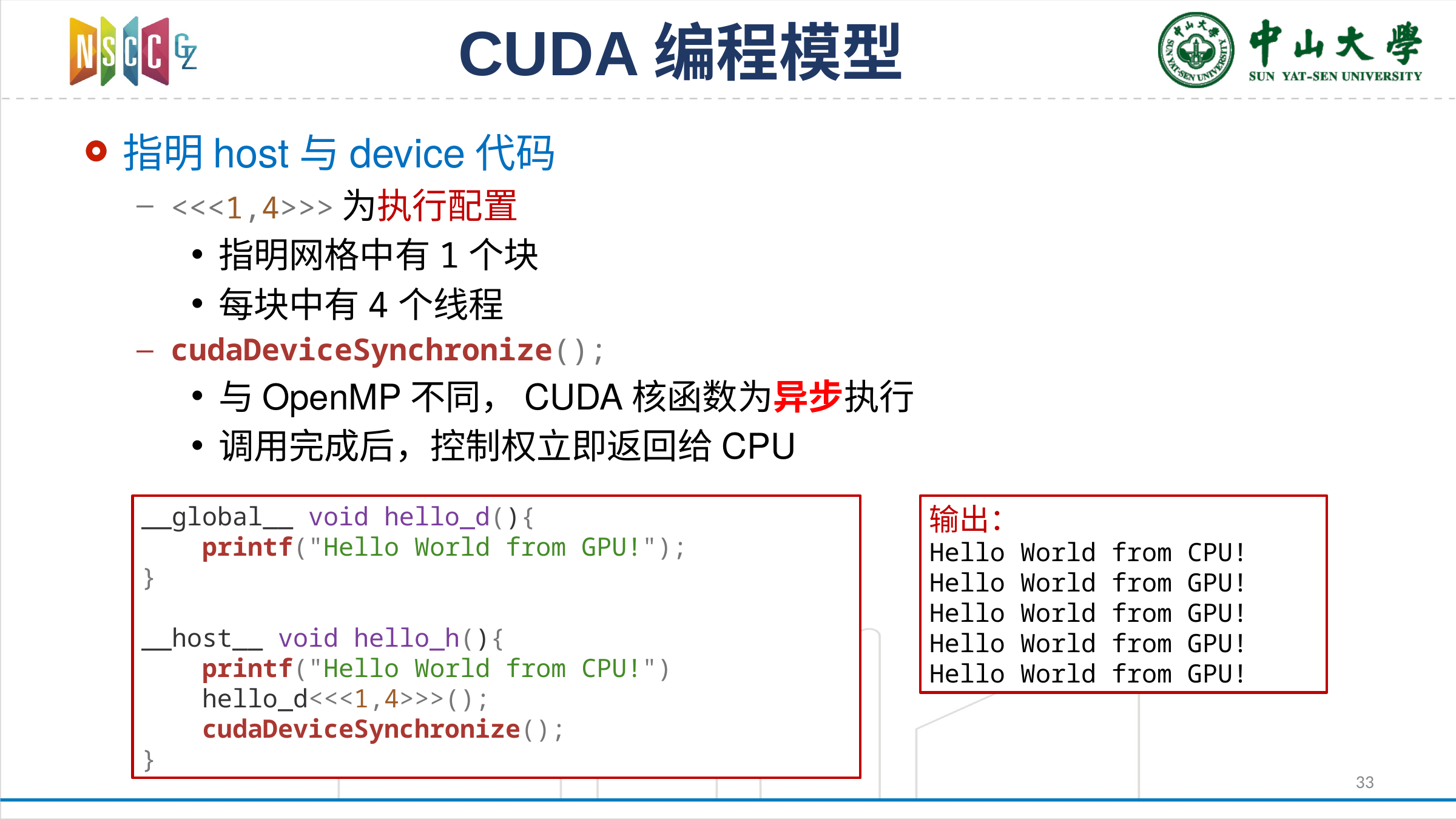

# CUDA编程模型
指明host与device代码
<<<1,4>>>为执行配置
指明网格中有1个块
每块中有4个线程
cudaDeviceSynchronize();
与OpenMP不同，CUDA核函数为异步执行
调用完成后，控制权立即返回给CPU
输出：
Hello World from CPU!
Hello World from GPU!
Hello World from GPU!
Hello World from GPU!
Hello World from GPU!
__global__ void hello_d(){
    printf("Hello World from GPU!");
}
__host__ void hello_h(){
    printf("Hello World from CPU!")
    hello_d<<<1,4>>>();
    cudaDeviceSynchronize();
}
33